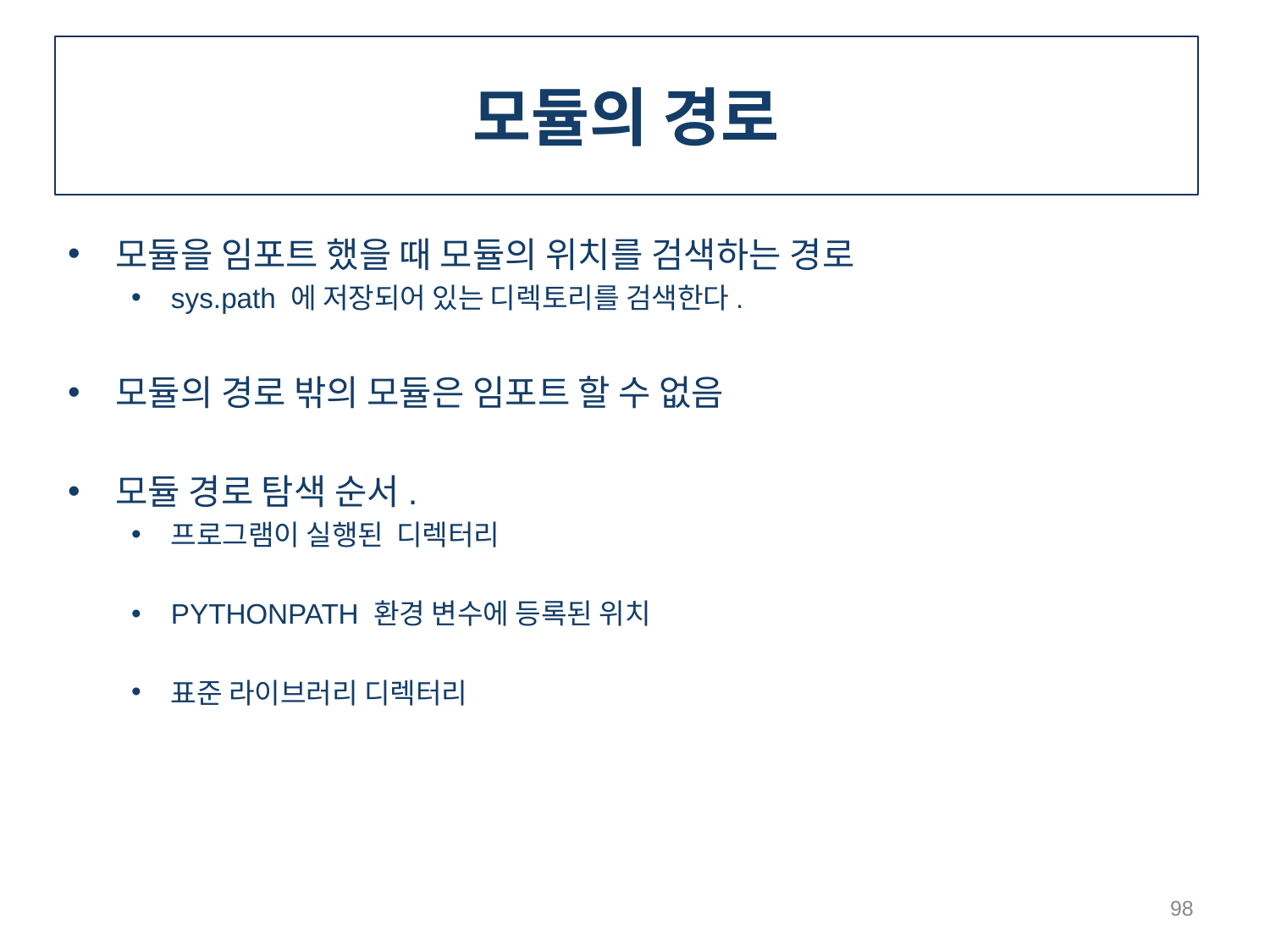

# 모듈의 경로
모듈을 임포트 했을 때 모듈의 위치를 검색하는 경로
sys.path 에 저장되어 있는 디렉토리를 검색한다.

모듈의 경로 밖의 모듈은 임포트 할 수 없음

모듈 경로 탐색 순서.
프로그램이 실행된  디렉터리

PYTHONPATH 환경 변수에 등록된 위치

표준 라이브러리 디렉터리

98